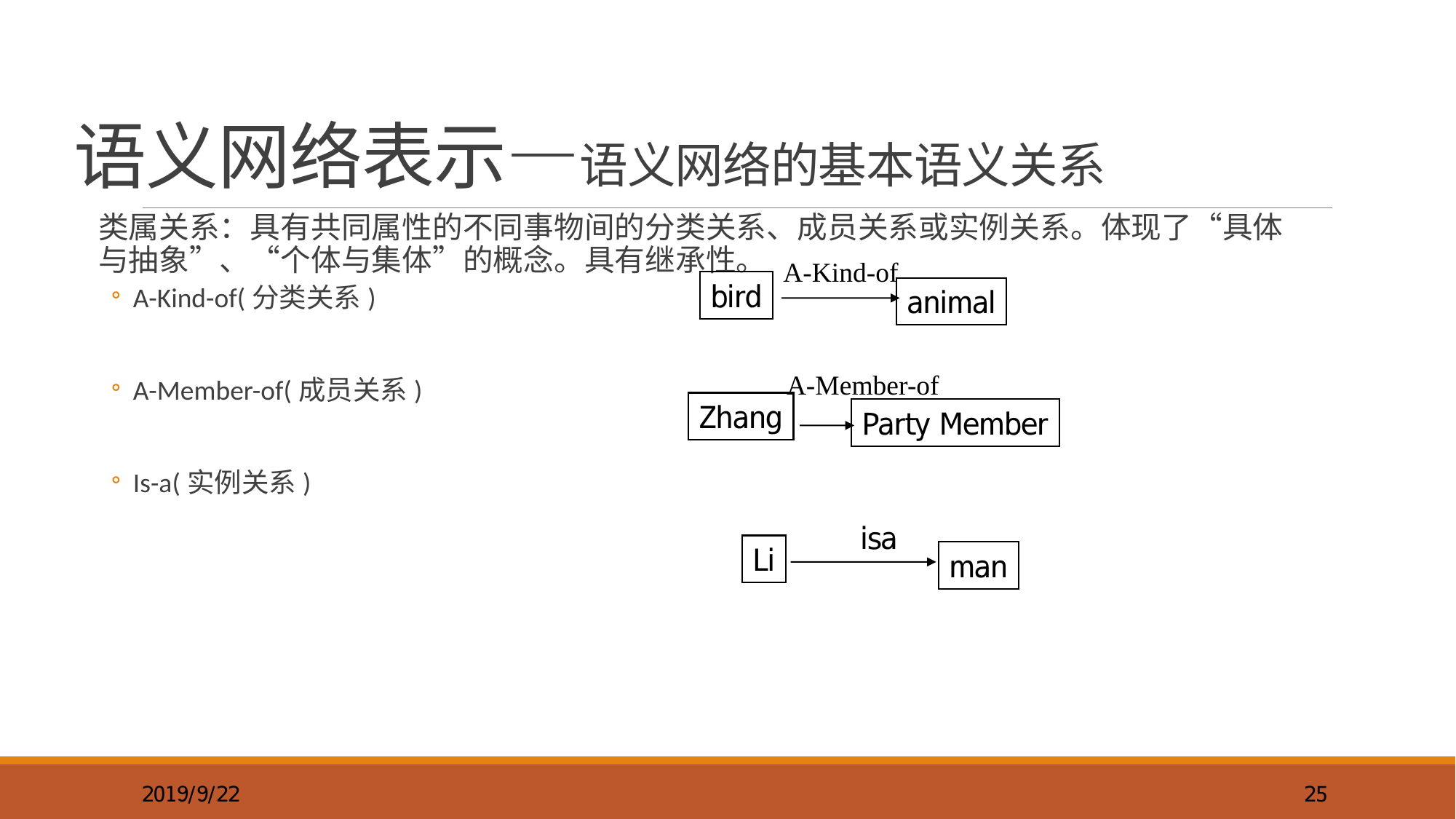

25
# 语义网络表示—语义网络的基本语义关系
类属关系：具有共同属性的不同事物间的分类关系、成员关系或实例关系。体现了“具体与抽象”、“个体与集体”的概念。具有继承性。
A-Kind-of(分类关系)

A-Member-of(成员关系)

Is-a(实例关系)
A-Kind-of
bird
animal

A-Member-of
Zhang
Party Member

isa
Li
man

2019/9/22